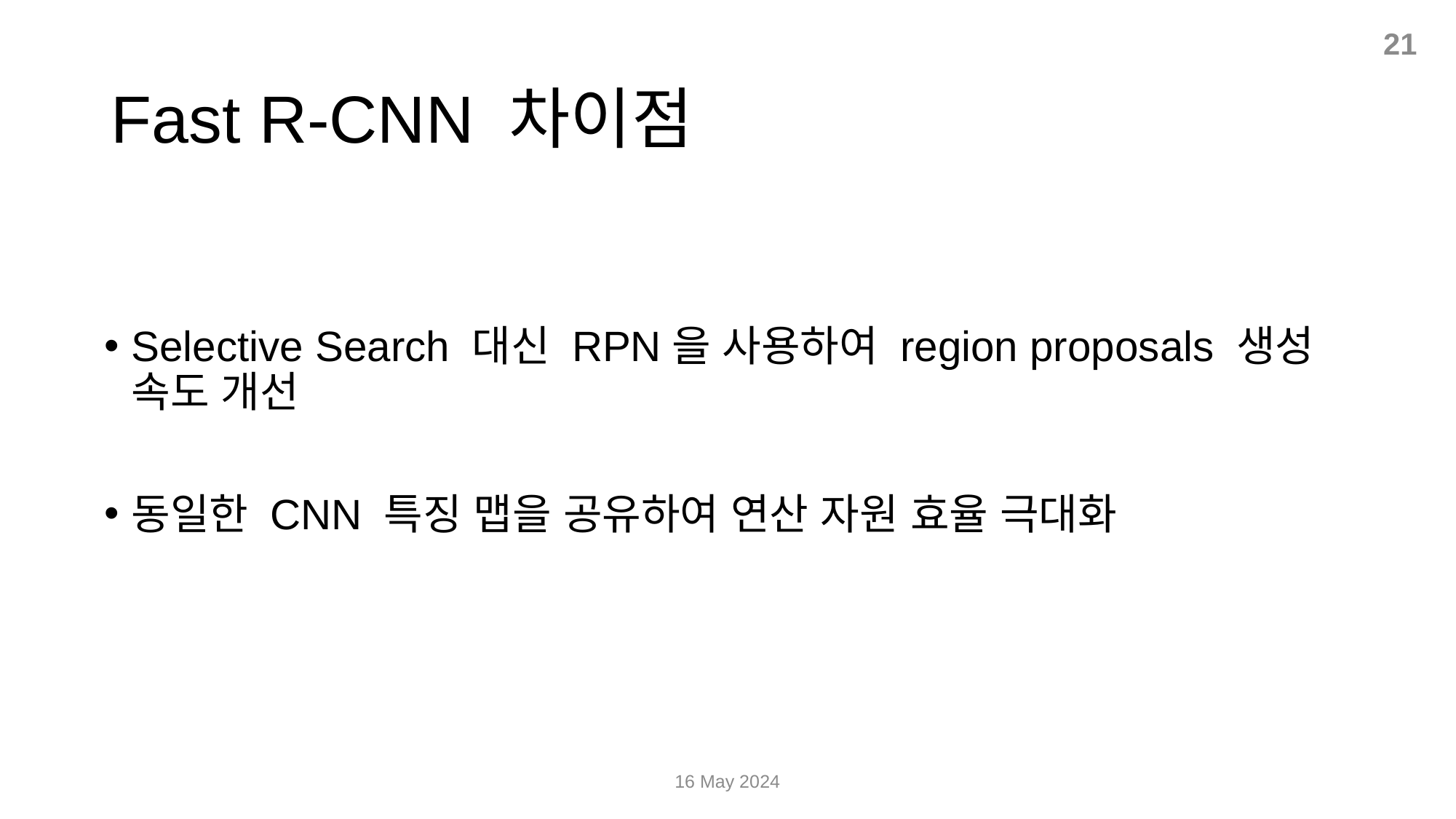

21
# Fast R-CNN 차이점
Selective Search 대신 RPN을 사용하여 region proposals 생성 속도 개선

동일한 CNN 특징 맵을 공유하여 연산 자원 효율 극대화
16 May 2024